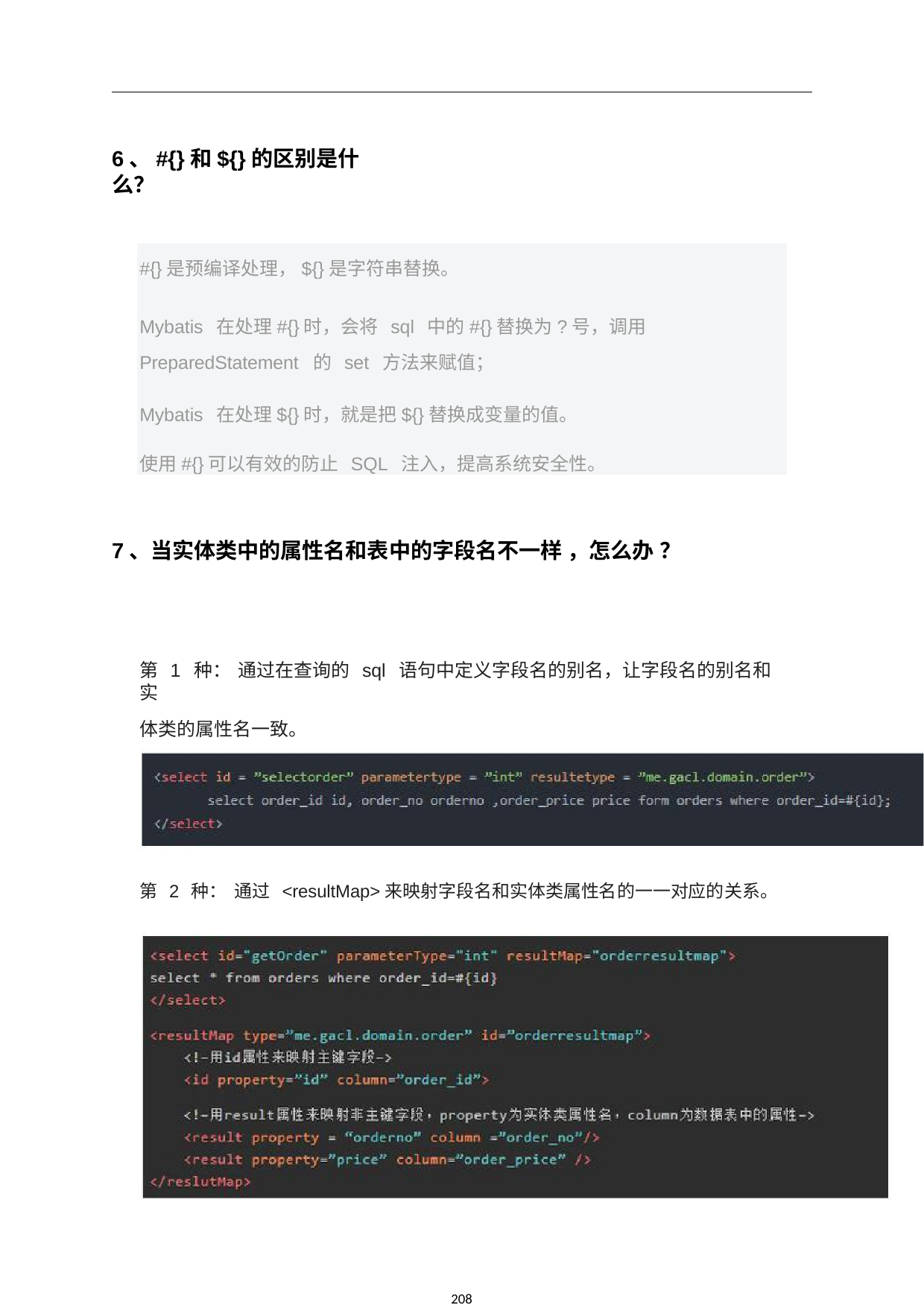

6、#{}和${}的区别是什么？
#{}是预编译处理，${}是字符串替换。
Mybatis 在处理#{}时，会将 sql 中的#{}替换为?号，调用 PreparedStatement  的 set 方法来赋值；

Mybatis 在处理${}时，就是把${}替换成变量的值。

使用#{}可以有效的防止 SQL 注入，提高系统安全性。
7、当实体类中的属性名和表中的字段名不一样 ，怎么办 ？
第 1 种： 通过在查询的 sql 语句中定义字段名的别名，让字段名的别名和实
体类的属性名一致。

第 2 种： 通过 <resultMap>来映射字段名和实体类属性名的一一对应的关系。
208